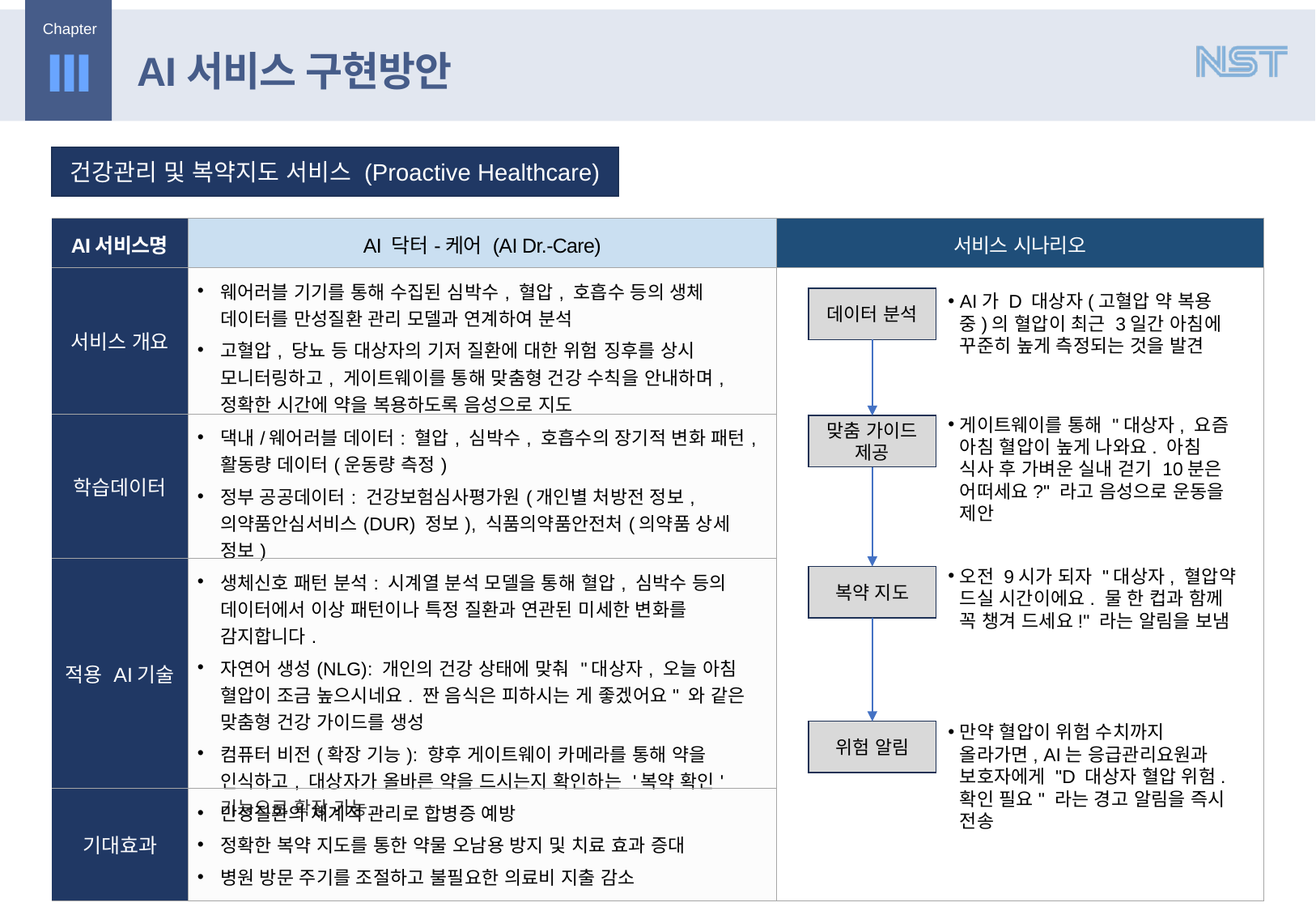

Ⅲ
AI서비스 구현방안
건강관리 및 복약지도 서비스 (Proactive Healthcare)
| AI서비스명 | AI 닥터-케어 (AI Dr.-Care) | 서비스 시나리오 |
| --- | --- | --- |
| 서비스 개요 | 웨어러블 기기를 통해 수집된 심박수, 혈압, 호흡수 등의 생체 데이터를 만성질환 관리 모델과 연계하여 분석 고혈압, 당뇨 등 대상자의 기저 질환에 대한 위험 징후를 상시 모니터링하고, 게이트웨이를 통해 맞춤형 건강 수칙을 안내하며, 정확한 시간에 약을 복용하도록 음성으로 지도 |  |
| 학습데이터 | 댁내/웨어러블 데이터: 혈압, 심박수, 호흡수의 장기적 변화 패턴, 활동량 데이터(운동량 측정) 정부 공공데이터: 건강보험심사평가원(개인별 처방전 정보, 의약품안심서비스(DUR) 정보), 식품의약품안전처(의약품 상세 정보) |  |
| 적용 AI기술 | 생체신호 패턴 분석: 시계열 분석 모델을 통해 혈압, 심박수 등의 데이터에서 이상 패턴이나 특정 질환과 연관된 미세한 변화를 감지합니다. 자연어 생성(NLG): 개인의 건강 상태에 맞춰 "대상자, 오늘 아침 혈압이 조금 높으시네요. 짠 음식은 피하시는 게 좋겠어요" 와 같은 맞춤형 건강 가이드를 생성 컴퓨터 비전(확장 기능): 향후 게이트웨이 카메라를 통해 약을 인식하고, 대상자가 올바른 약을 드시는지 확인하는 '복약 확인' 기능으로 확장 가능. |  |
| 기대효과 | 만성질환의 체계적 관리로 합병증 예방 정확한 복약 지도를 통한 약물 오남용 방지 및 치료 효과 증대 병원 방문 주기를 조절하고 불필요한 의료비 지출 감소 |  |
AI가 D 대상자(고혈압 약 복용 중)의 혈압이 최근 3일간 아침에 꾸준히 높게 측정되는 것을 발견
데이터 분석
게이트웨이를 통해 "대상자, 요즘 아침 혈압이 높게 나와요. 아침 식사 후 가벼운 실내 걷기 10분은 어떠세요?" 라고 음성으로 운동을 제안
맞춤 가이드 제공
오전 9시가 되자 "대상자, 혈압약 드실 시간이에요. 물 한 컵과 함께 꼭 챙겨 드세요!" 라는 알림을 보냄
복약 지도
만약 혈압이 위험 수치까지 올라가면, AI는 응급관리요원과 보호자에게 "D 대상자 혈압 위험. 확인 필요" 라는 경고 알림을 즉시 전송
위험 알림